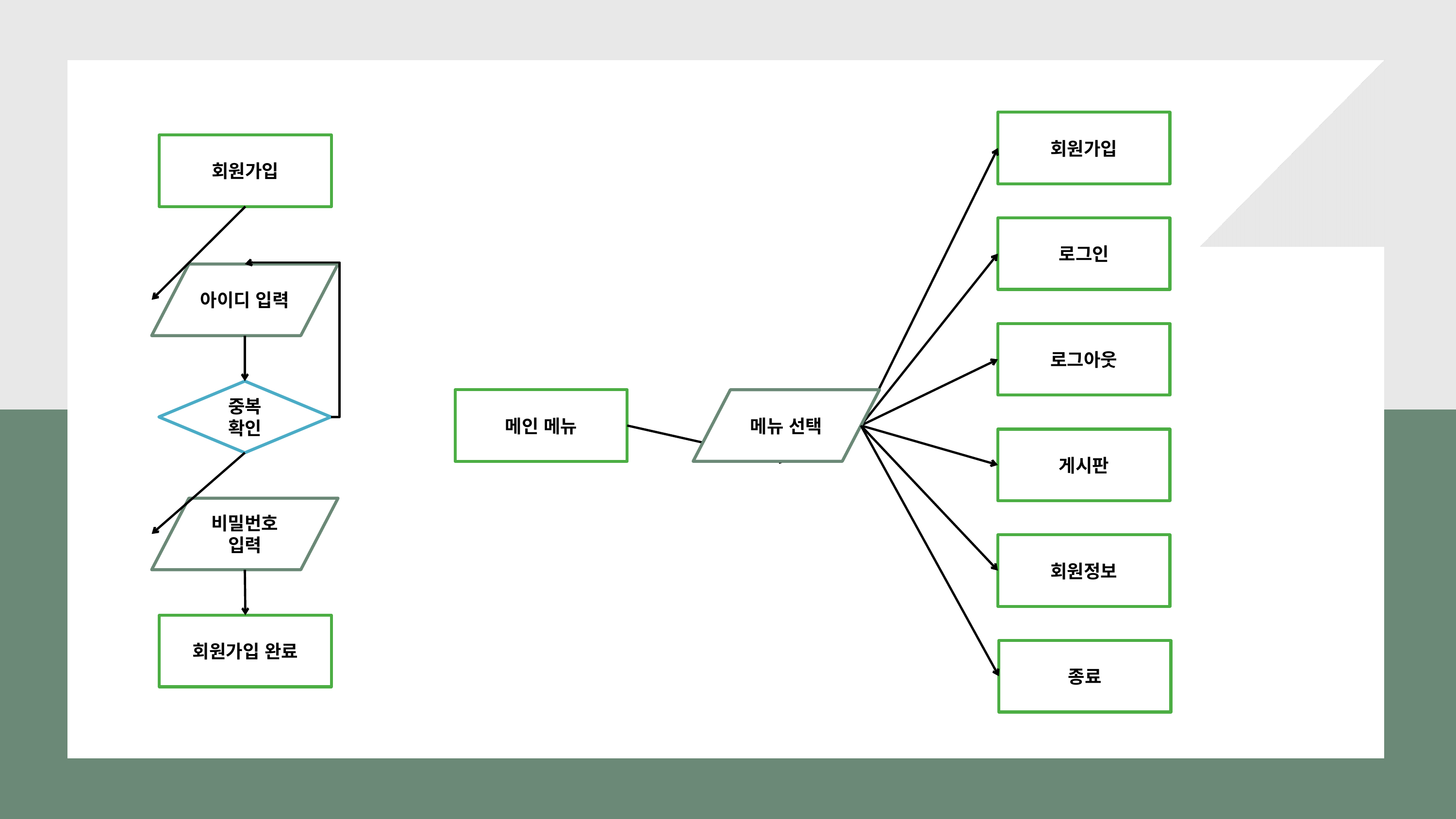

.회원가입.
회원가입
로그인
아이디 입력
로그아웃
중복
확인
메인 메뉴
메뉴 선택

게시판
비밀번호
입력
회원정보
회원가입 완료
종료